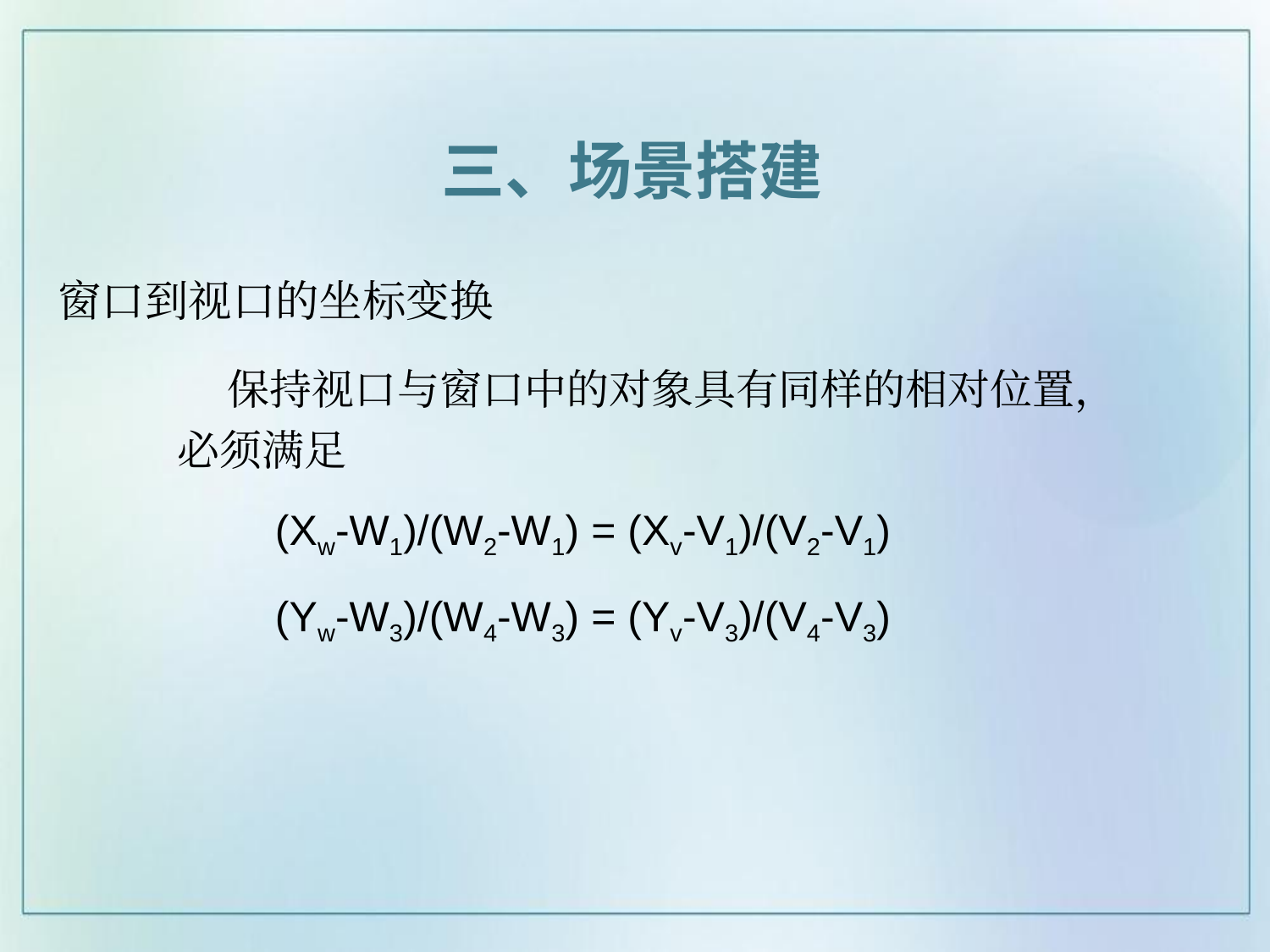

三、场景搭建
# 窗口到视口的坐标变换
保持视口与窗口中的对象具有同样的相对位置，必须满足
    (Xw-W1)/(W2-W1) = (Xv-V1)/(V2-V1)
    (Yw-W3)/(W4-W3) = (Yv-V3)/(V4-V3)